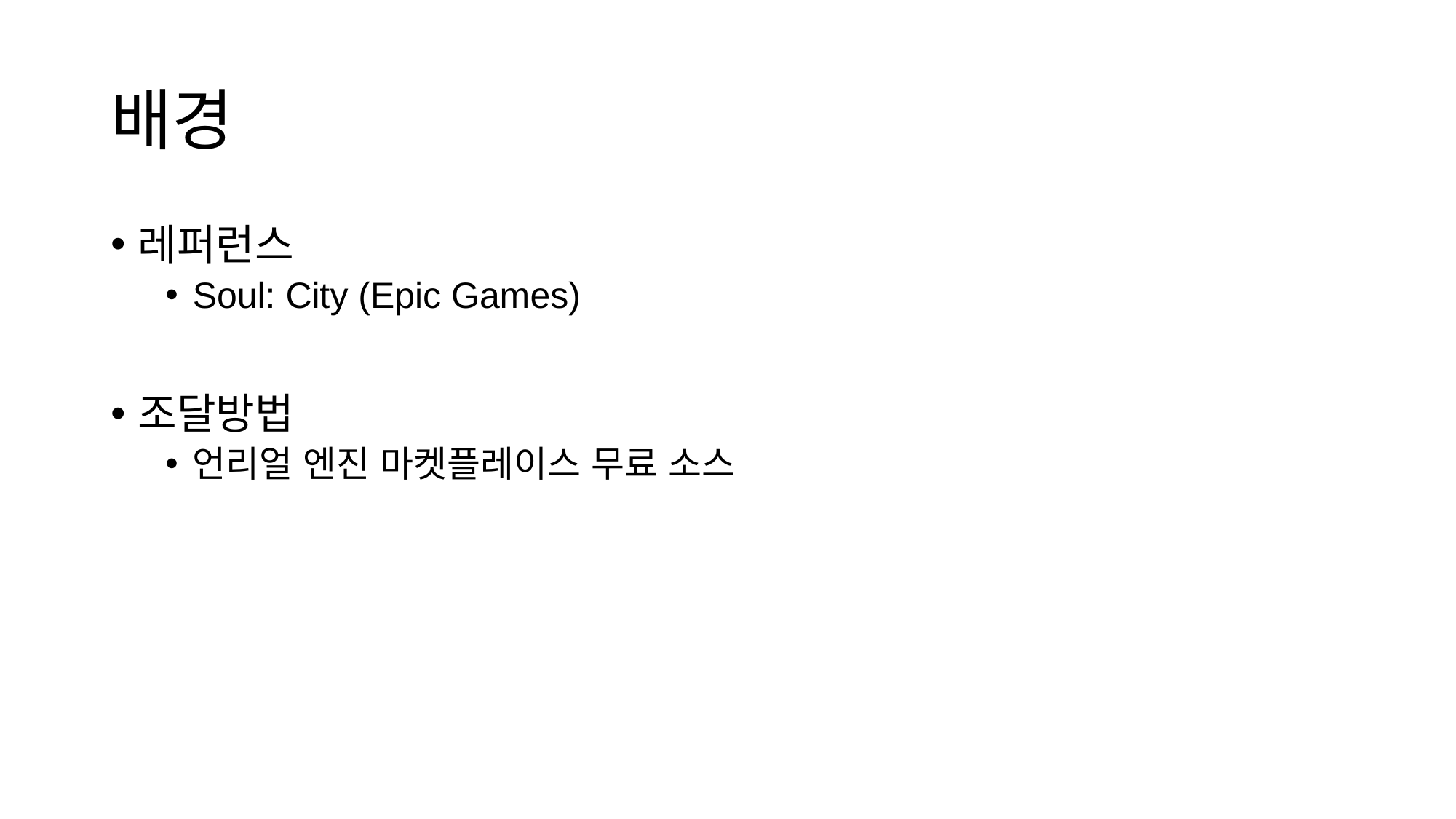

# 배경
레퍼런스
Soul: City (Epic Games)

조달방법
언리얼 엔진 마켓플레이스 무료 소스